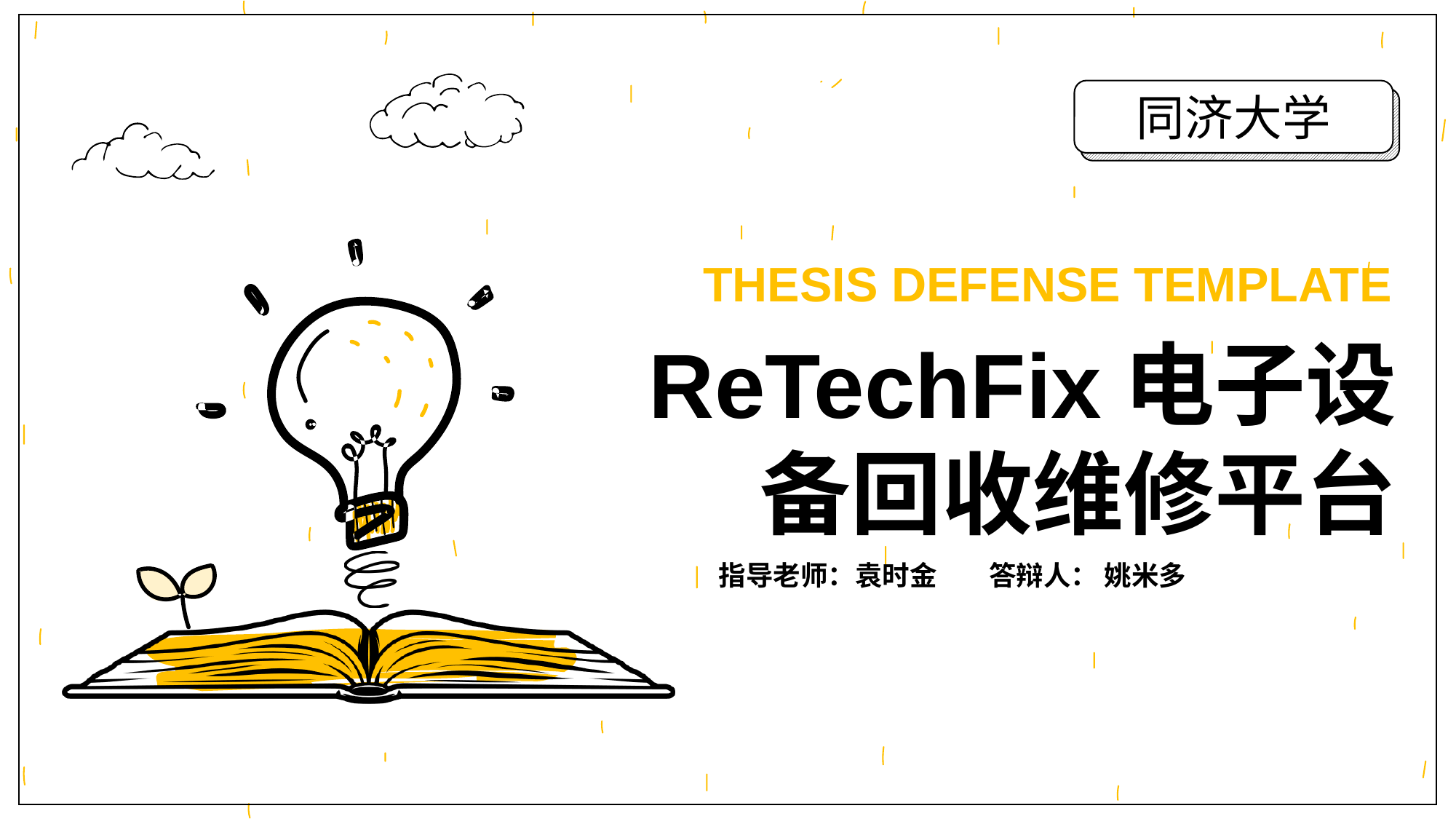

同济大学

THESIS DEFENSE TEMPLATE
ReTechFix电子设备回收维修平台
指导老师：袁时金

答辩人： 姚米多